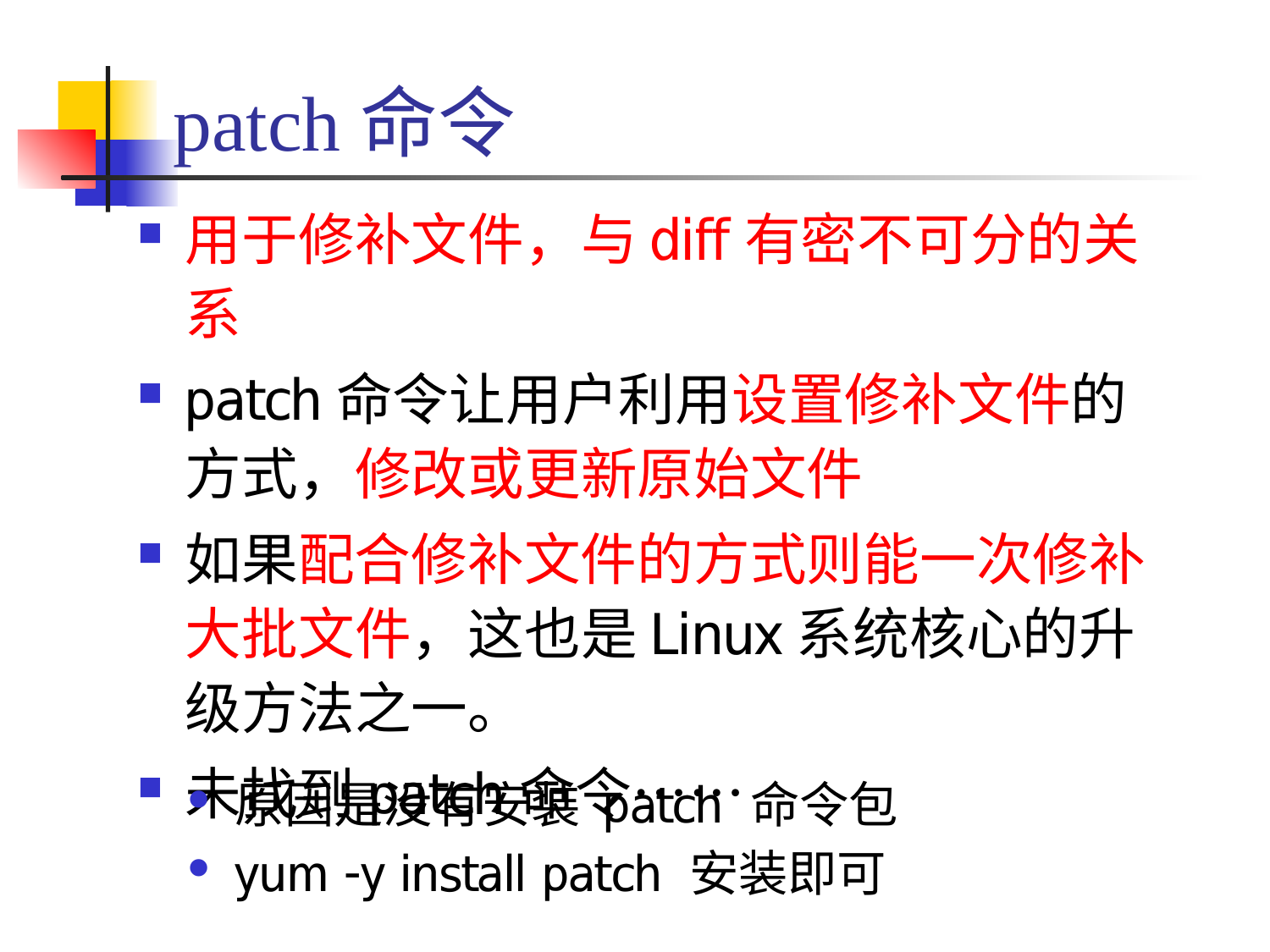

# patch命令
用于修补文件，与diff有密不可分的关系
patch命令让用户利用设置修补文件的方式，修改或更新原始文件
如果配合修补文件的方式则能一次修补大批文件，这也是Linux系统核心的升级方法之一。
未找到patch命令……
原因是没有安装 patch 命令包
yum -y install patch 安装即可